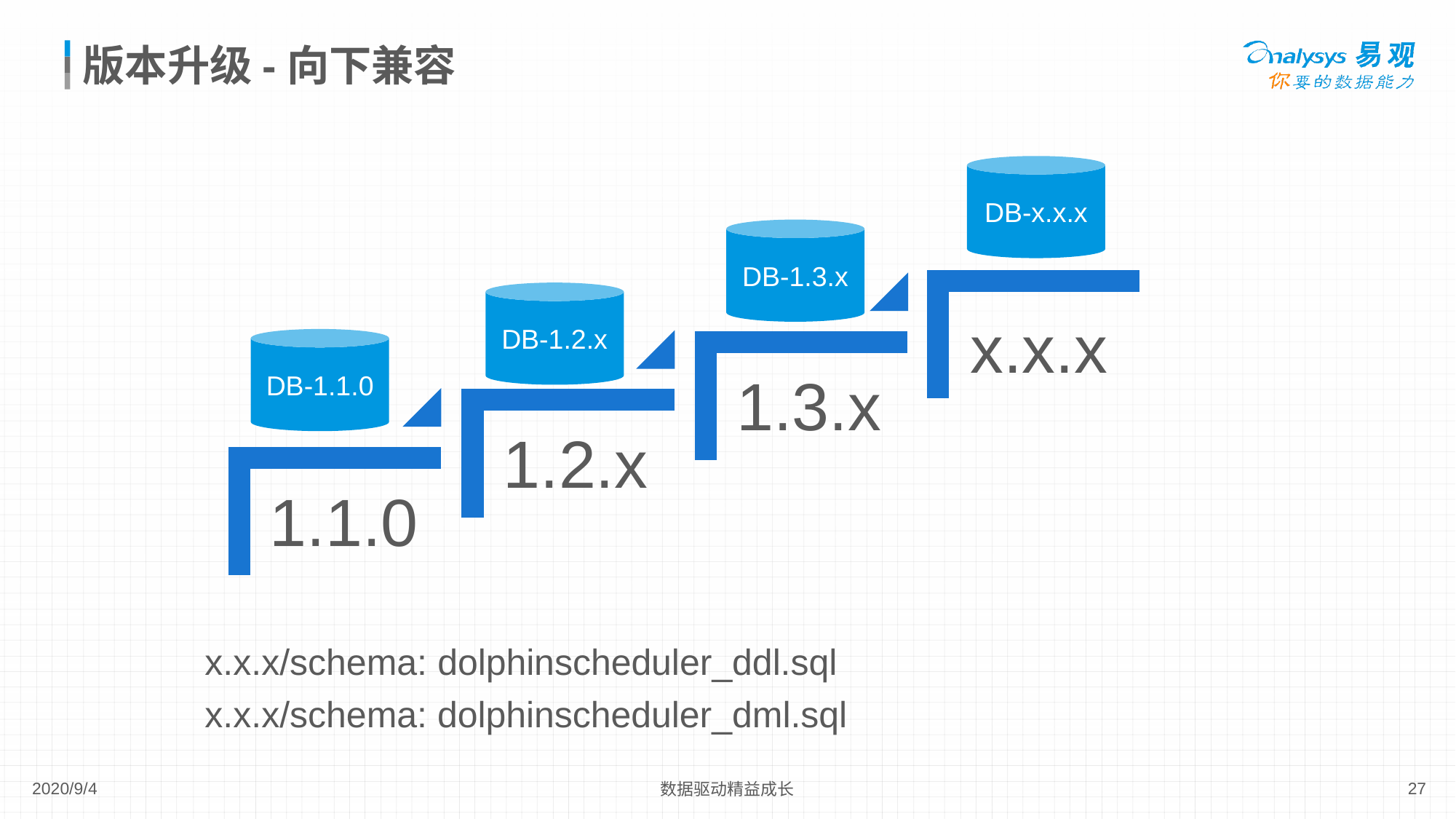

# 版本升级-向下兼容
DB-x.x.x
1.1.0
1.2.x
1.3.x
x.x.x
DB-1.3.x
DB-1.2.x
DB-1.1.0
x.x.x/schema: dolphinscheduler_ddl.sql
x.x.x/schema: dolphinscheduler_dml.sql